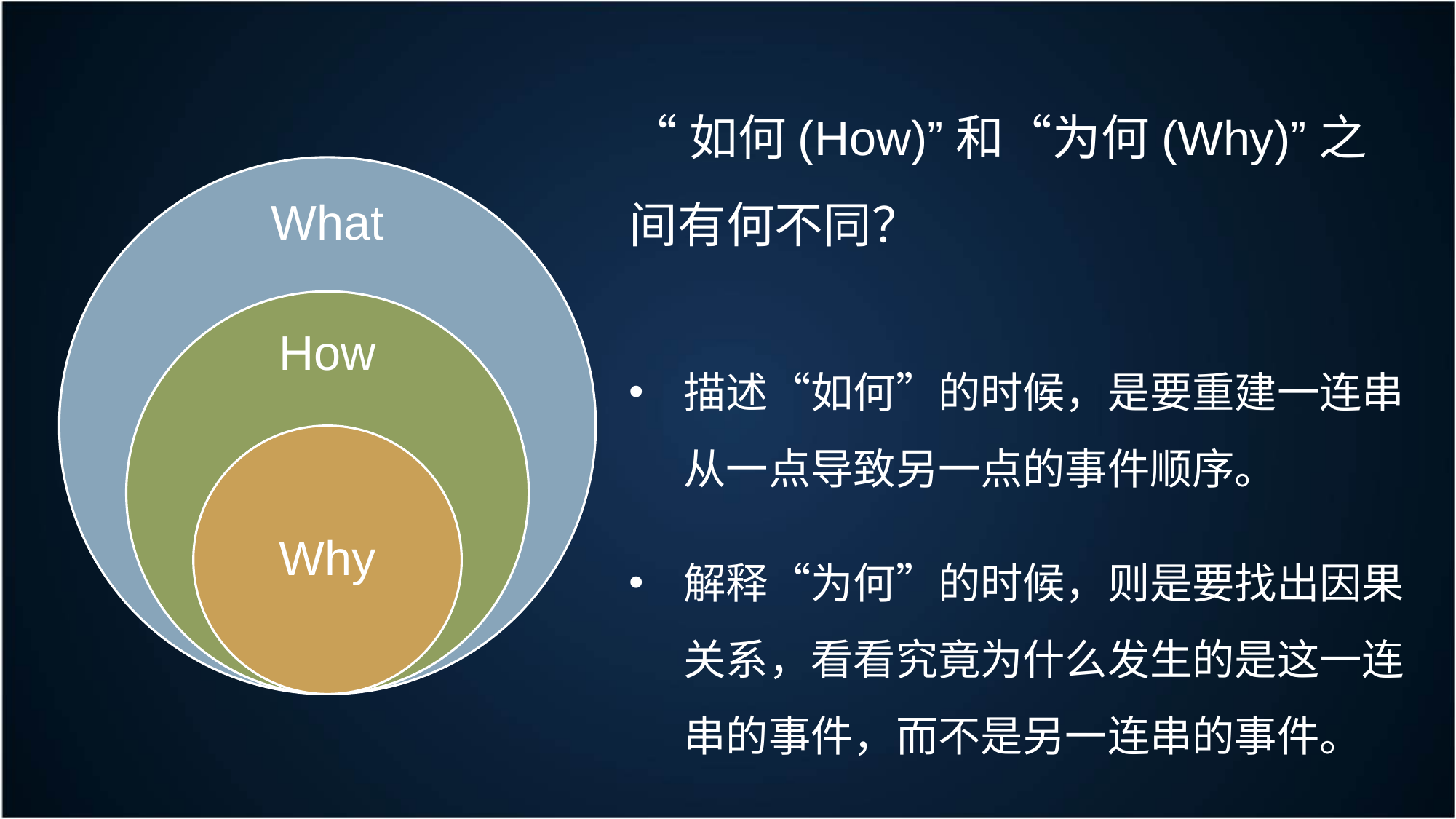

“如何(How)”和“为何(Why)”之间有何不同？

描述“如何”的时候，是要重建一连串从一点导致另一点的事件顺序。

解释“为何”的时候，则是要找出因果关系，看看究竟为什么发生的是这一连串的事件，而不是另一连串的事件。
What
How
Why